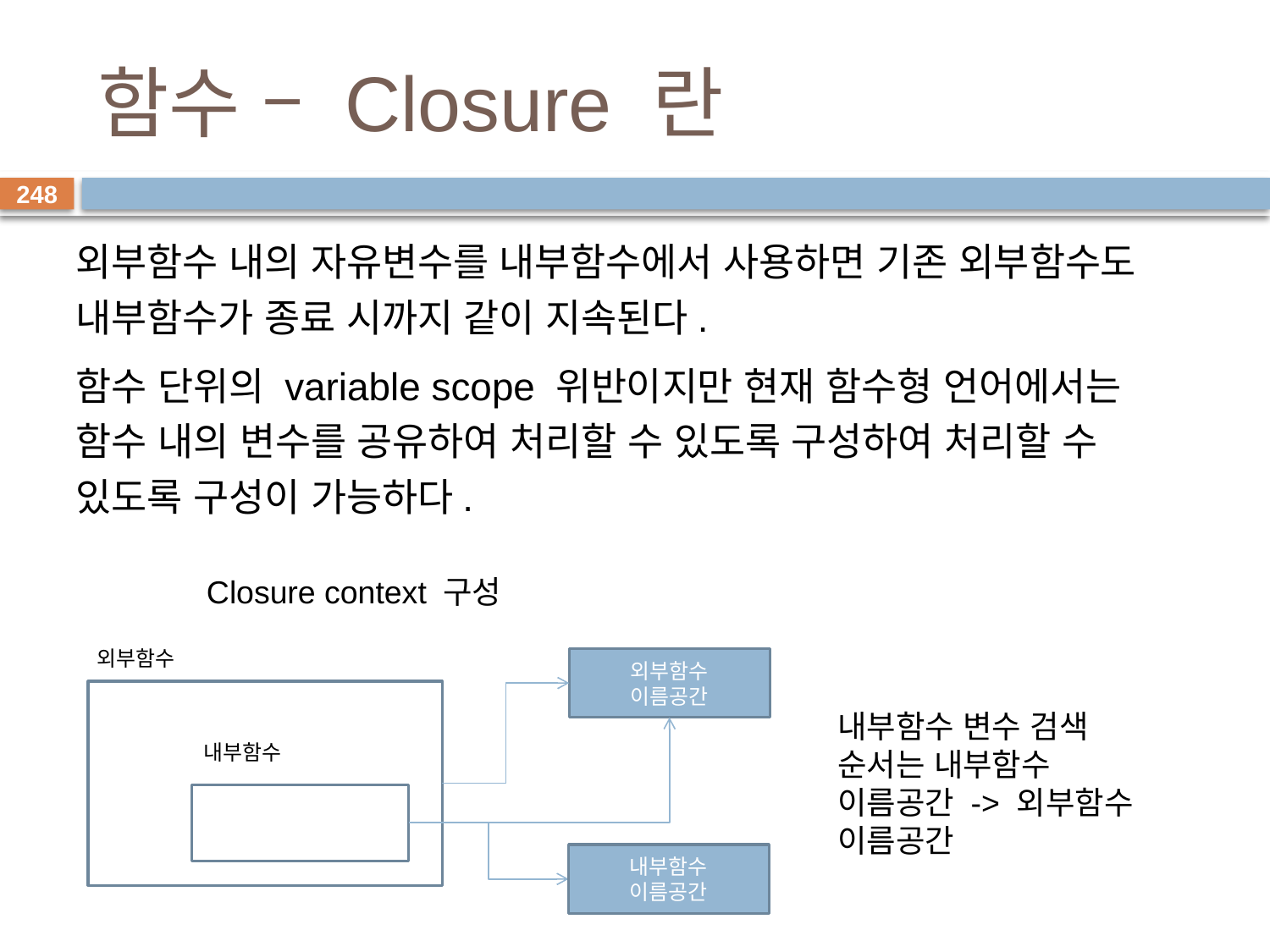

# 함수 – Closure 란
248
외부함수 내의 자유변수를 내부함수에서 사용하면 기존 외부함수도 내부함수가 종료 시까지 같이 지속된다.
함수 단위의 variable scope 위반이지만 현재 함수형 언어에서는 함수 내의 변수를 공유하여 처리할 수 있도록 구성하여 처리할 수 있도록 구성이 가능하다.

Closure context 구성
외부함수
외부함수
이름공간

내부함수

내부함수
이름공간
내부함수 변수 검색 순서는 내부함수 이름공간 -> 외부함수 이름공간